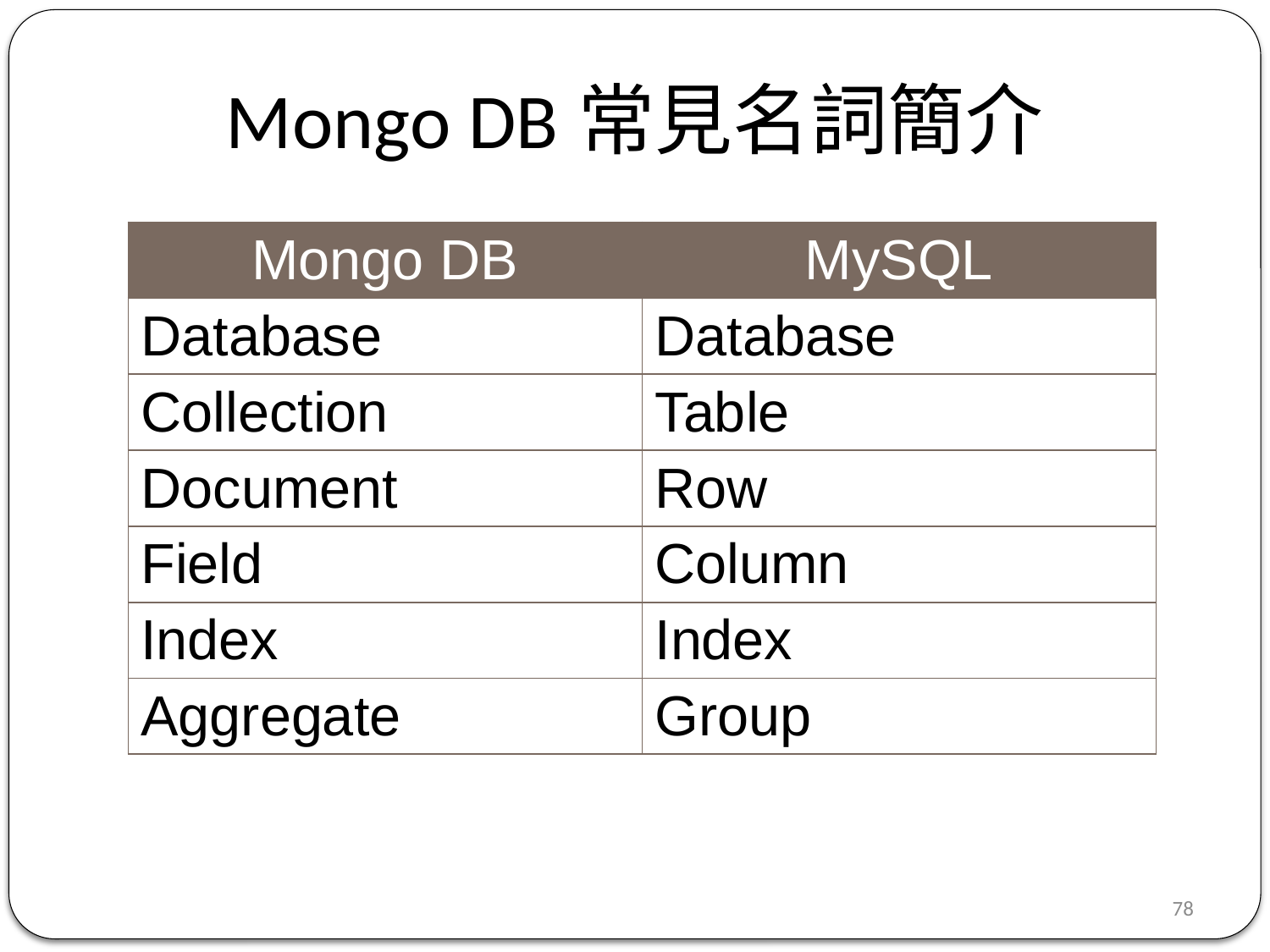

Mongo DB常見名詞簡介
| Mongo DB | MySQL |
| --- | --- |
| Database | Database |
| Collection | Table |
| Document | Row |
| Field | Column |
| Index | Index |
| Aggregate | Group |
78